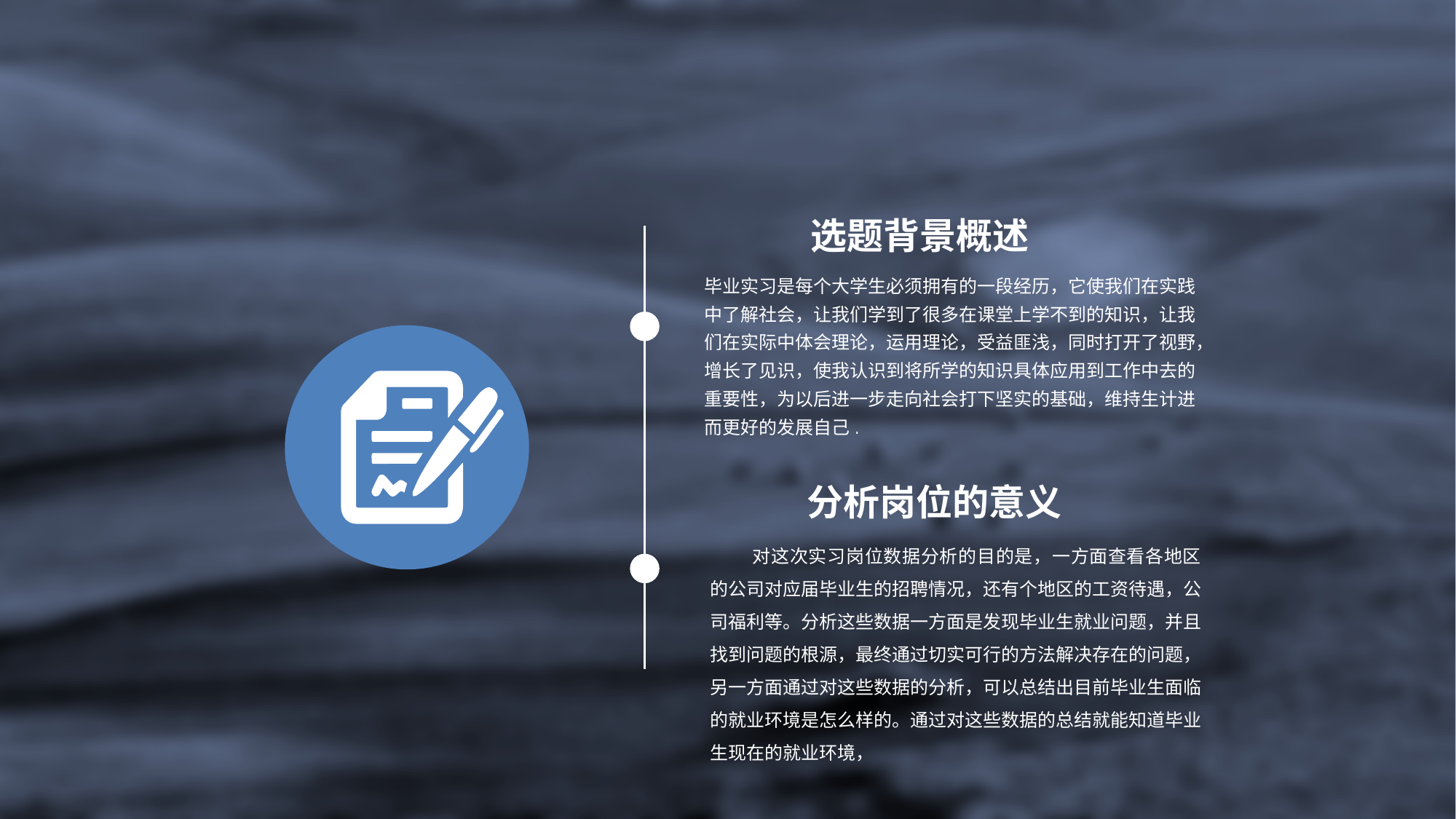

选题背景概述

毕业实习是每个大学生必须拥有的一段经历，它使我们在实践中了解社会，让我们学到了很多在课堂上学不到的知识，让我们在实际中体会理论，运用理论，受益匪浅，同时打开了视野，增长了见识，使我认识到将所学的知识具体应用到工作中去的重要性，为以后进一步走向社会打下坚实的基础，维持生计进而更好的发展自己.

分析岗位的意义
对这次实习岗位数据分析的目的是，一方面查看各地区的公司对应届毕业生的招聘情况，还有个地区的工资待遇，公司福利等。分析这些数据一方面是发现毕业生就业问题，并且找到问题的根源，最终通过切实可行的方法解决存在的问题，另一方面通过对这些数据的分析，可以总结出目前毕业生面临的就业环境是怎么样的。通过对这些数据的总结就能知道毕业生现在的就业环境，